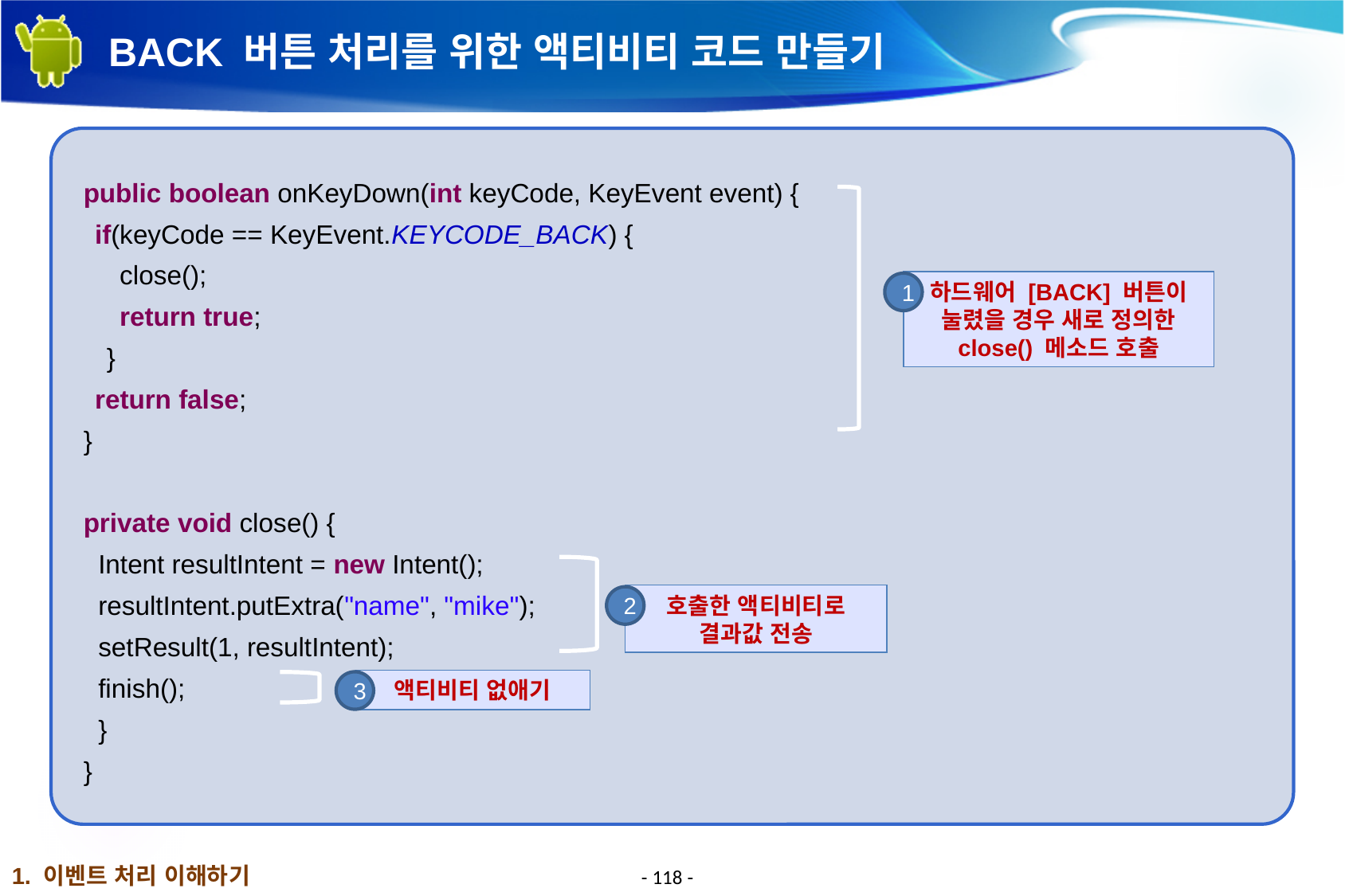

# BACK 버튼 처리를 위한 액티비티 코드 만들기
public boolean onKeyDown(int keyCode, KeyEvent event) {
if(keyCode == KeyEvent.KEYCODE_BACK) {
close();
return true;
}
return false;
}

private void close() {
  Intent resultIntent = new Intent();
  resultIntent.putExtra("name", "mike");
  setResult(1, resultIntent);
  finish();
  }
}

하드웨어 [BACK] 버튼이 눌렸을 경우 새로 정의한 close() 메소드 호출
1

호출한 액티비티로
결과값 전송
2
액티비티 없애기
3

1. 이벤트 처리 이해하기